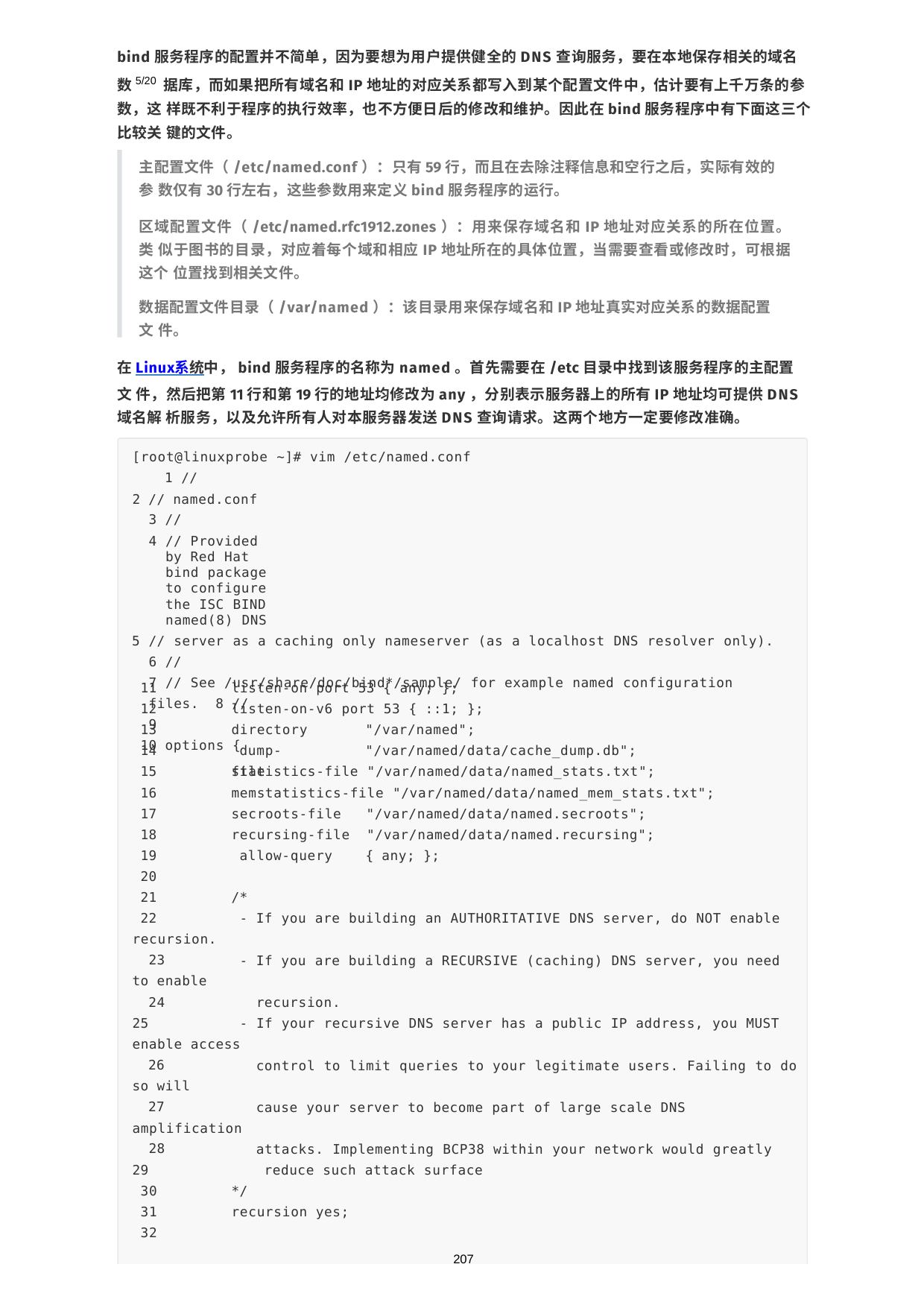

bind服务程序的配置并不简单，因为要想为用户提供健全的DNS查询服务，要在本地保存相关的域名数5/20 据库，而如果把所有域名和IP地址的对应关系都写入到某个配置文件中，估计要有上千万条的参数，这 样既不利于程序的执行效率，也不方便日后的修改和维护。因此在bind服务程序中有下面这三个比较关 键的文件。
主配置文件（/etc/named.conf）：只有59行，而且在去除注释信息和空行之后，实际有效的参 数仅有30行左右，这些参数用来定义bind服务程序的运行。
区域配置文件（/etc/named.rfc1912.zones）：用来保存域名和IP地址对应关系的所在位置。类 似于图书的目录，对应着每个域和相应IP地址所在的具体位置，当需要查看或修改时，可根据这个 位置找到相关文件。
数据配置文件目录（/var/named）：该目录用来保存域名和IP地址真实对应关系的数据配置文 件。
在Linux系统中，bind服务程序的名称为named。首先需要在/etc目录中找到该服务程序的主配置文 件，然后把第11行和第19行的地址均修改为any，分别表示服务器上的所有IP地址均可提供DNS域名解 析服务，以及允许所有人对本服务器发送DNS查询请求。这两个地方一定要修改准确。

[root@linuxprobe ~]# vim /etc/named.conf   1 //
2 // named.conf   3 //
// Provided by Red Hat bind package to configure the ISC BIND named(8) DNS
// server as a caching only nameserver (as a localhost DNS resolver only).  6 //
7 // See /usr/share/doc/bind*/sample/ for example named configuration files.  8 //
9
10 options {

11
12
13
14
15
16
17
18
19
20
21
22
recursion.  23
to enable  24
25
listen-on port 53 { any; };  listen-on-v6 port 53 { ::1; };
directory  dump-file
"/var/named";  "/var/named/data/cache_dump.db";
statistics-file "/var/named/data/named_stats.txt";  memstatistics-file "/var/named/data/named_mem_stats.txt";
secroots-file  recursing-file  allow-query
"/var/named/data/named.secroots";  "/var/named/data/named.recursing";
{ any; };
/*
- If you are building an AUTHORITATIVE DNS server, do NOT enable
- If you are building a RECURSIVE (caching) DNS server, you need
recursion.
- If your recursive DNS server has a public IP address, you MUST
enable access  26
so will  27
amplification  28
29
control to limit queries to your legitimate users. Failing to do
cause your server to become part of large scale DNS
attacks. Implementing BCP38 within your network would greatly  reduce such attack surface
30
31
32
*/
recursion yes;
207